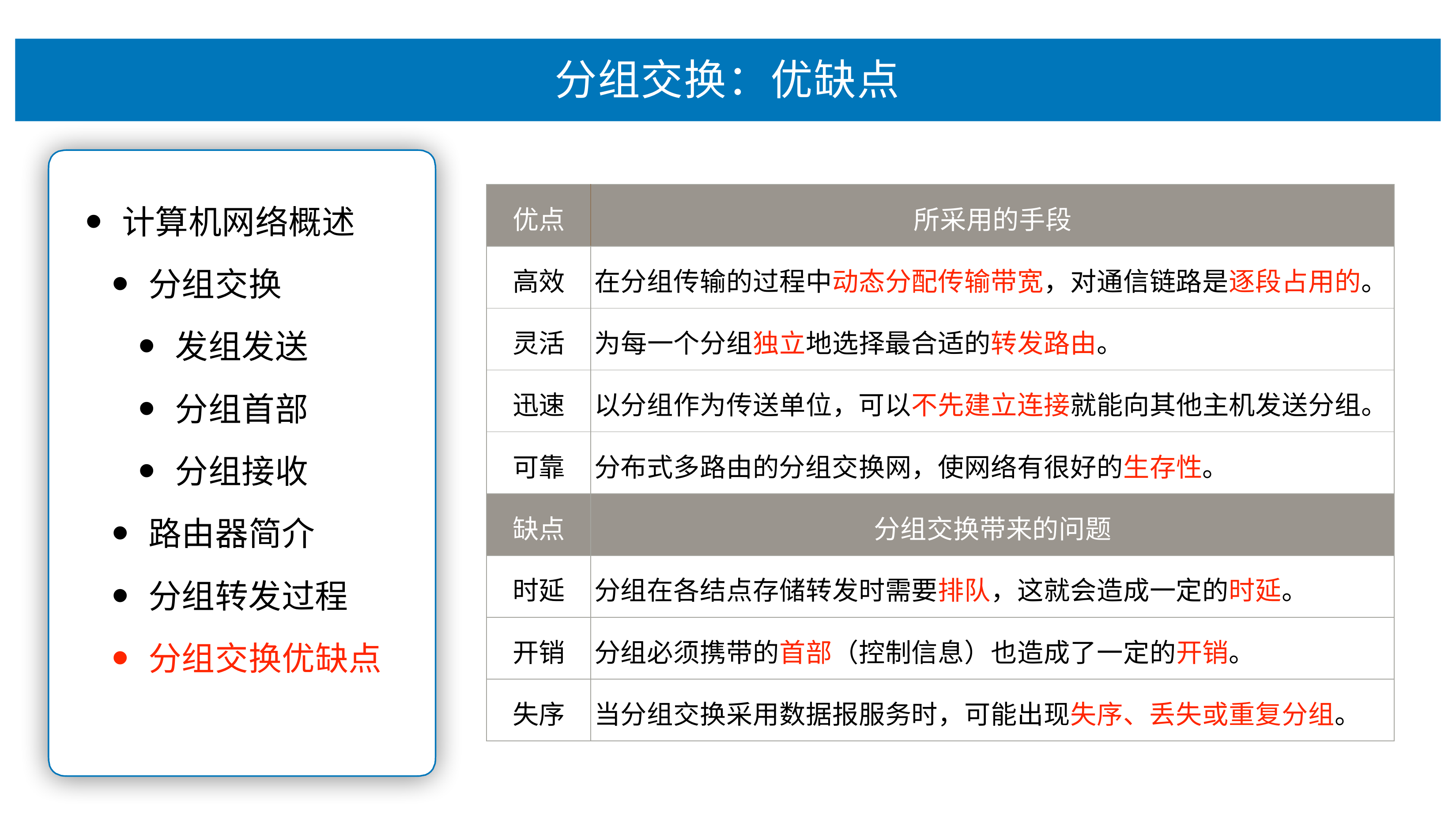

# 分组交换：优缺点

| 优点 | 所采⽤的⼿段 |
| --- | --- |
| ⾼效 | 在分组传输的过程中动态分配传输带宽，对通信链路是逐段占⽤的。 |
| 灵活 | 为每⼀个分组独⽴地选择最合适的转发路由。 |
| 迅速 | 以分组作为传送单位，可以不先建⽴连接就能向其他主机发送分组。 |
| 可靠 | 分布式多路由的分组交换⽹，使⽹络有很好的⽣存性。 |
| 缺点 | 分组交换带来的问题 |
| 时延 | 分组在各结点存储转发时需要排队，这就会造成⼀定的时延。 |
| 开销 | 分组必须携带的⾸部（控制信息）也造成了⼀定的开销。 |
| 失序 | 当分组交换采⽤数据报服务时，可能出现失序、丢失或重复分组。 |
计算机⽹络概述
分组交换
发组发送
分组⾸部
分组接收
路由器简介
分组转发过程
分组交换优缺点